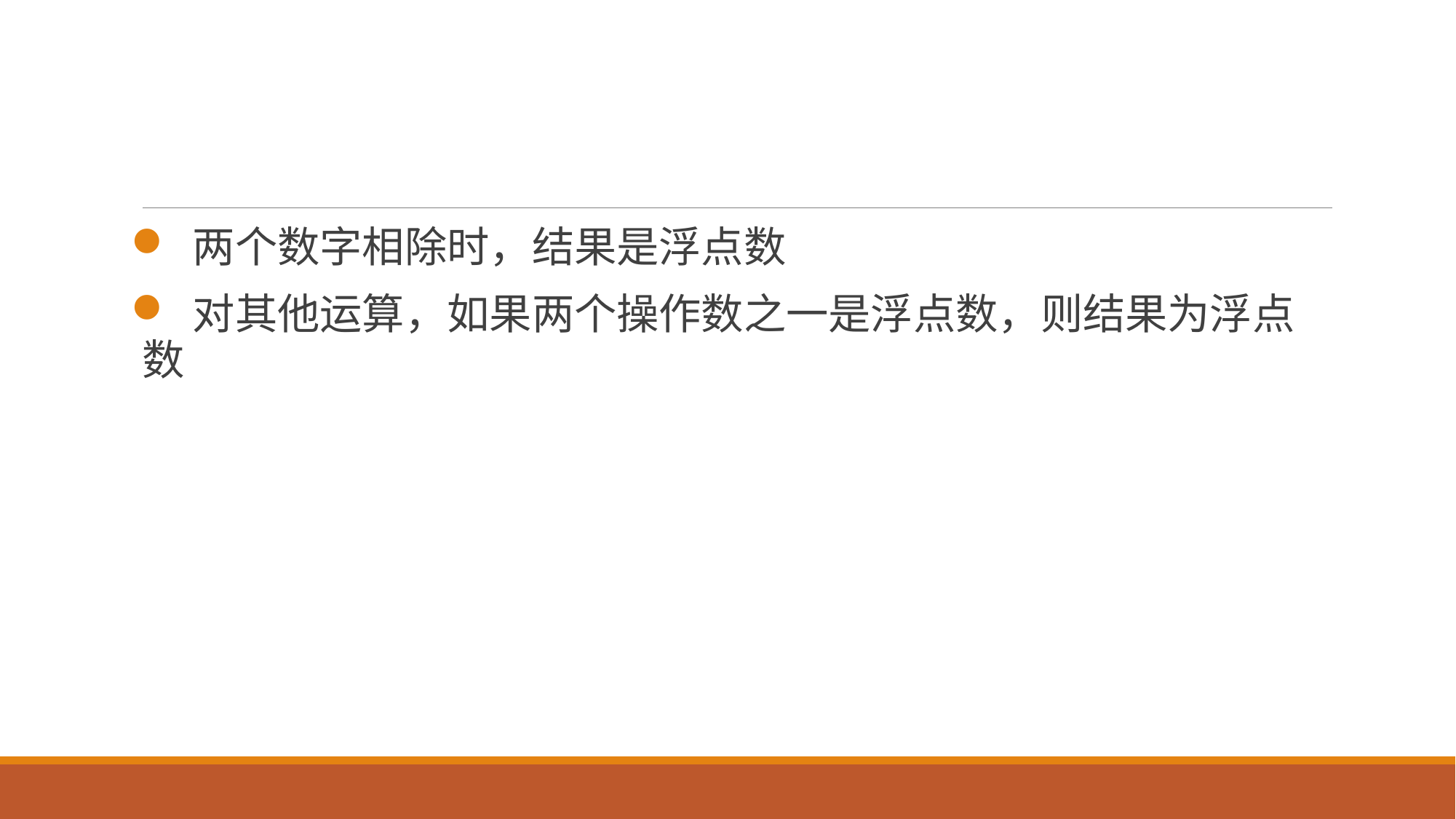

#
 两个数字相除时，结果是浮点数
 对其他运算，如果两个操作数之一是浮点数，则结果为浮点数